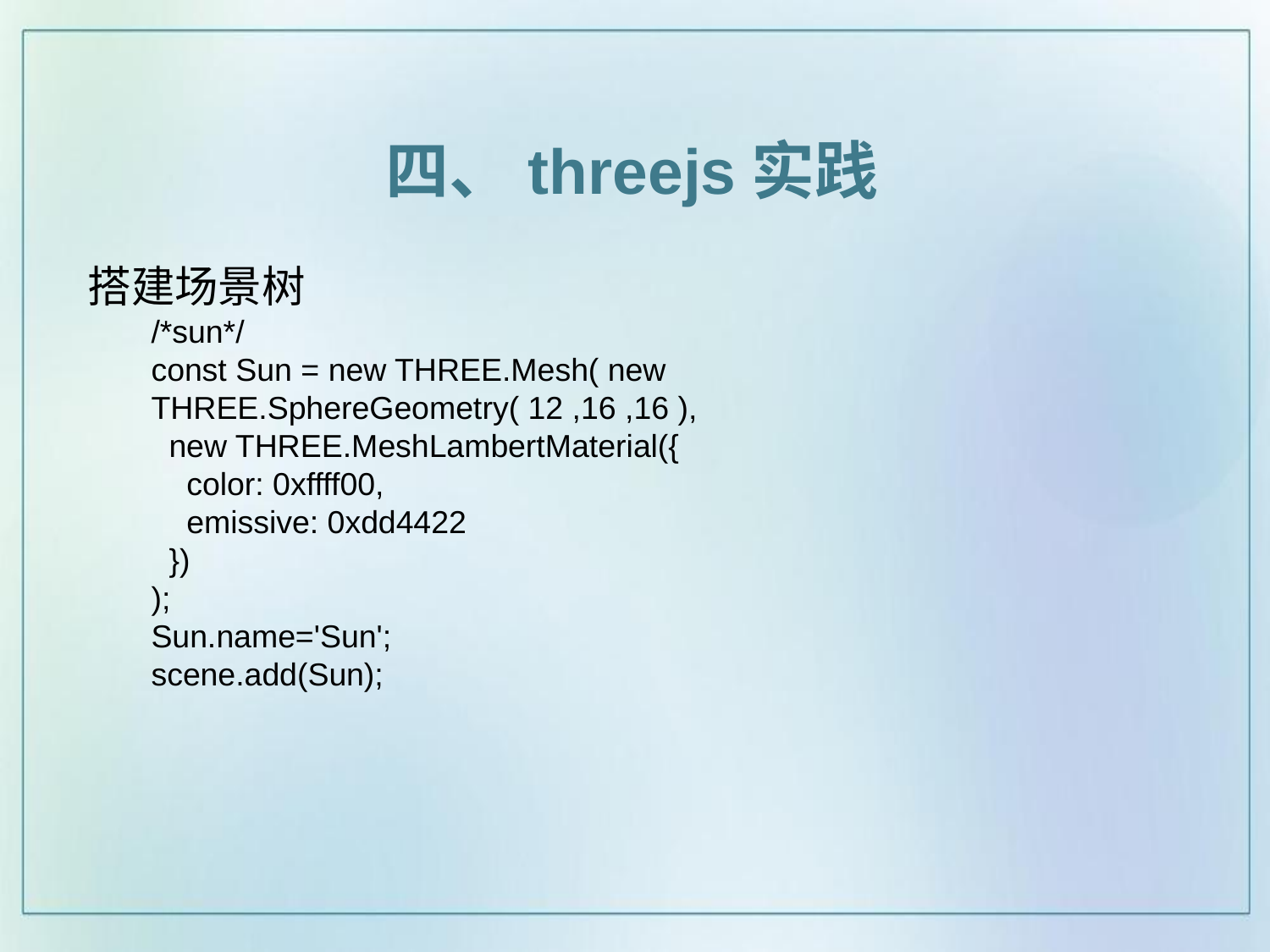

四、threejs实践
搭建场景树
/*sun*/
const Sun = new THREE.Mesh( new THREE.SphereGeometry( 12 ,16 ,16 ),
  new THREE.MeshLambertMaterial({
    color: 0xffff00,
    emissive: 0xdd4422
  })
);
Sun.name='Sun';
scene.add(Sun);